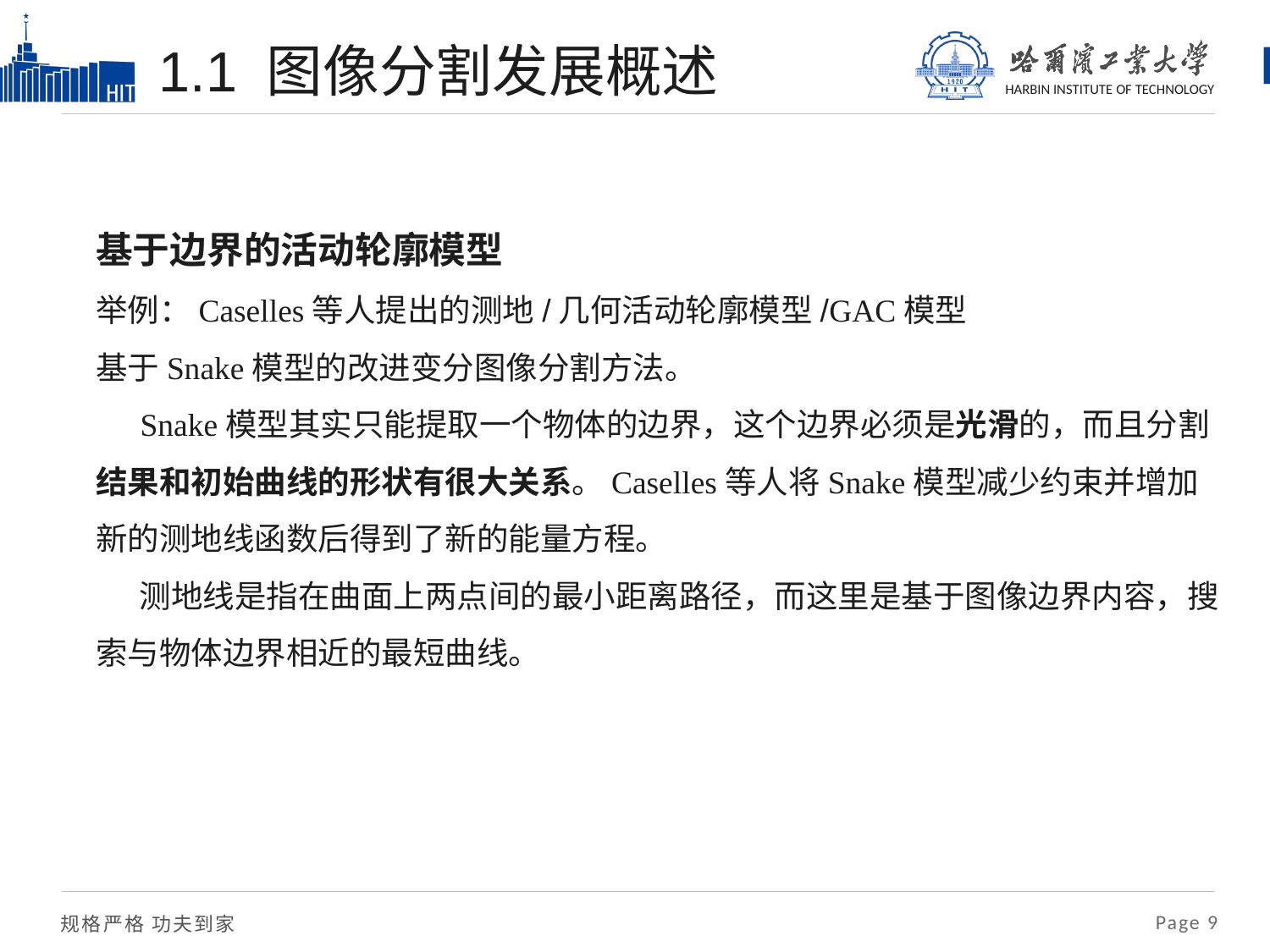

# 1.1 图像分割发展概述
基于边界的活动轮廓模型
举例：Caselles等人提出的测地/几何活动轮廓模型/GAC模型
基于Snake模型的改进变分图像分割方法。
     Snake模型其实只能提取一个物体的边界，这个边界必须是光滑的，而且分割结果和初始曲线的形状有很大关系。Caselles等人将Snake模型减少约束并增加新的测地线函数后得到了新的能量方程。
     测地线是指在曲面上两点间的最小距离路径，而这里是基于图像边界内容，搜索与物体边界相近的最短曲线。